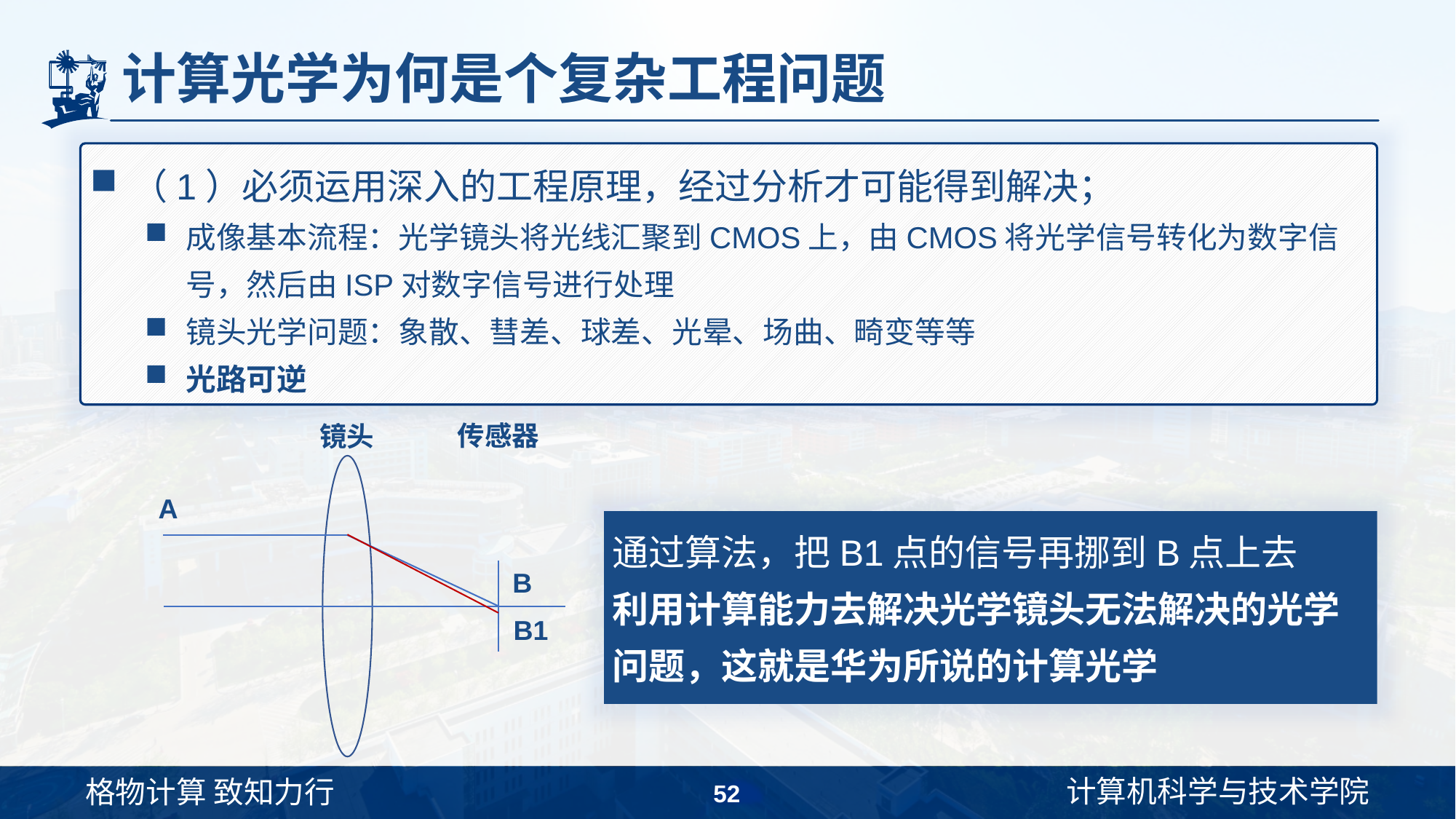

# 计算光学为何是个复杂工程问题
（1）必须运用深入的工程原理，经过分析才可能得到解决；
成像基本流程：光学镜头将光线汇聚到CMOS上，由CMOS将光学信号转化为数字信号，然后由ISP对数字信号进行处理
镜头光学问题：象散、彗差、球差、光晕、场曲、畸变等等
光路可逆
传感器
镜头

A
B
B1
通过算法，把B1点的信号再挪到B点上去
利用计算能力去解决光学镜头无法解决的光学问题，这就是华为所说的计算光学
52